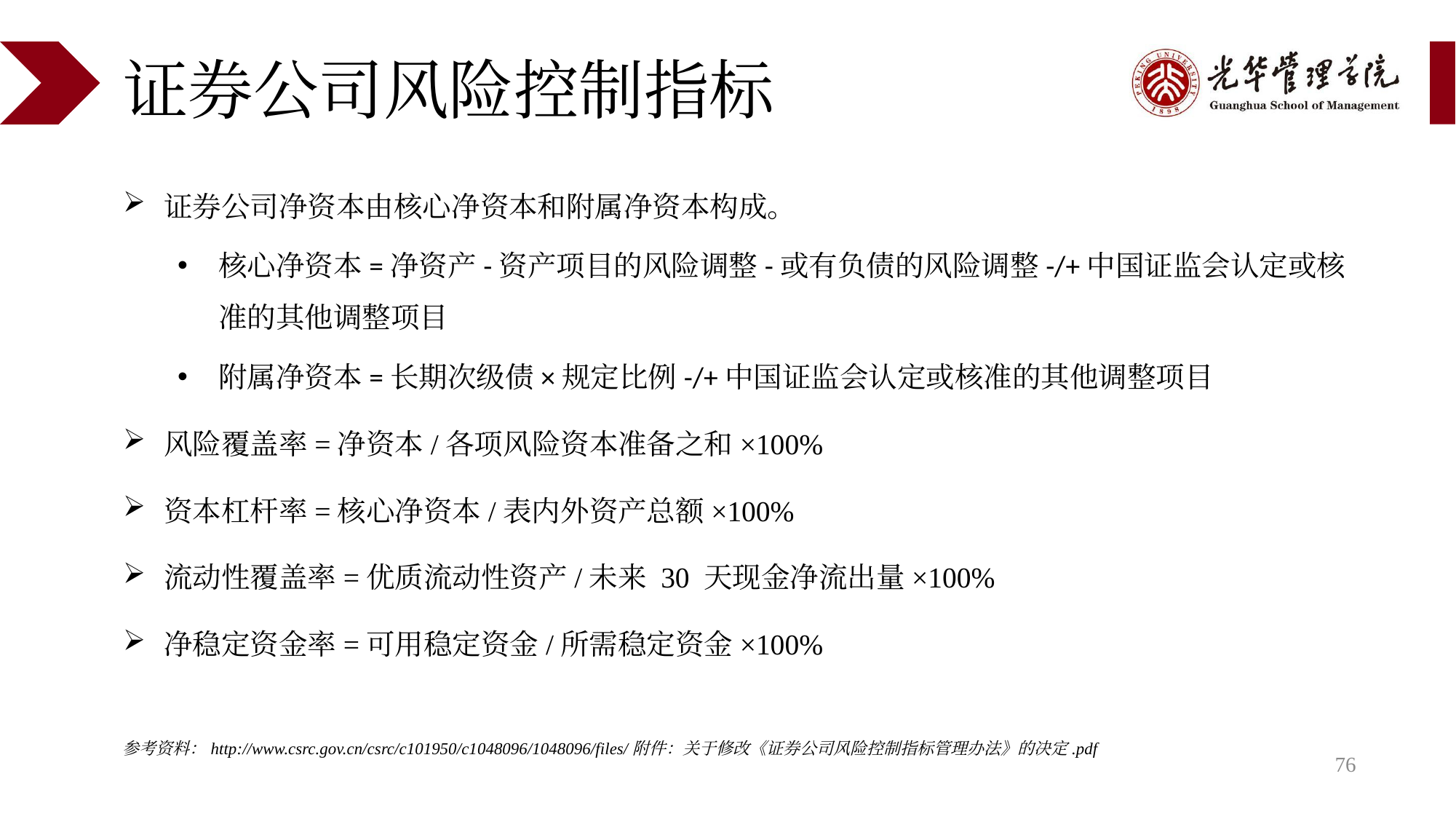

# 证券公司风险控制指标
证券公司净资本由核心净资本和附属净资本构成。
核心净资本=净资产-资产项目的风险调整-或有负债的风险调整-/+中国证监会认定或核准的其他调整项目
附属净资本=长期次级债×规定比例-/+中国证监会认定或核准的其他调整项目
风险覆盖率=净资本/各项风险资本准备之和×100%
资本杠杆率=核心净资本/表内外资产总额×100%
流动性覆盖率=优质流动性资产/未来 30 天现金净流出量×100%
净稳定资金率=可用稳定资金/所需稳定资金×100%
参考资料：http://www.csrc.gov.cn/csrc/c101950/c1048096/1048096/files/附件：关于修改《证券公司风险控制指标管理办法》的决定.pdf
76